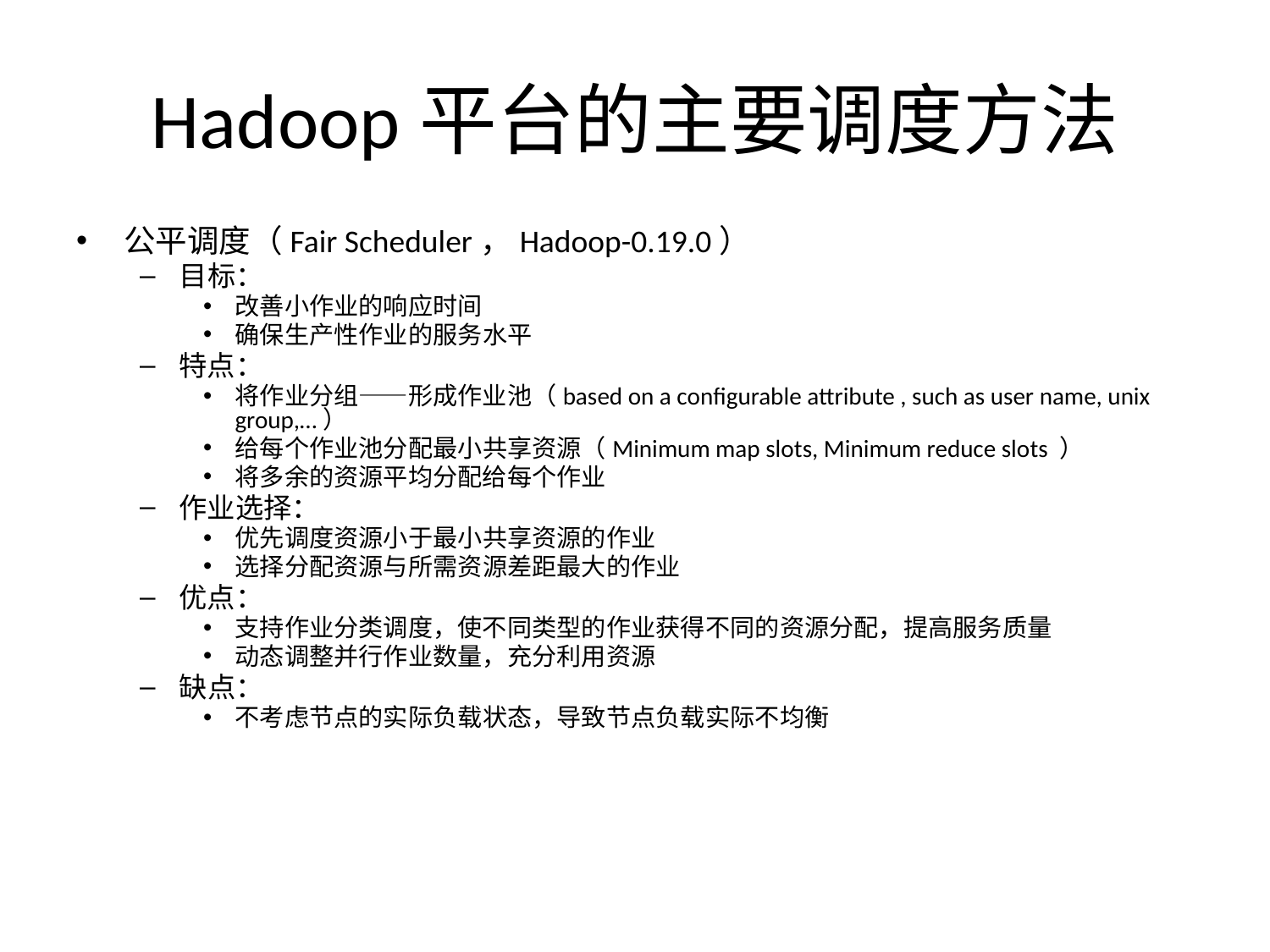

# Hadoop平台的主要调度方法
公平调度（Fair Scheduler，Hadoop-0.19.0）
目标：
改善小作业的响应时间
确保生产性作业的服务水平
特点：
将作业分组——形成作业池（based on a configurable attribute , such as user name, unix group,…）
给每个作业池分配最小共享资源（Minimum map slots, Minimum reduce slots ）
将多余的资源平均分配给每个作业
作业选择：
优先调度资源小于最小共享资源的作业
选择分配资源与所需资源差距最大的作业
优点：
支持作业分类调度，使不同类型的作业获得不同的资源分配，提高服务质量
动态调整并行作业数量，充分利用资源
缺点：
不考虑节点的实际负载状态，导致节点负载实际不均衡